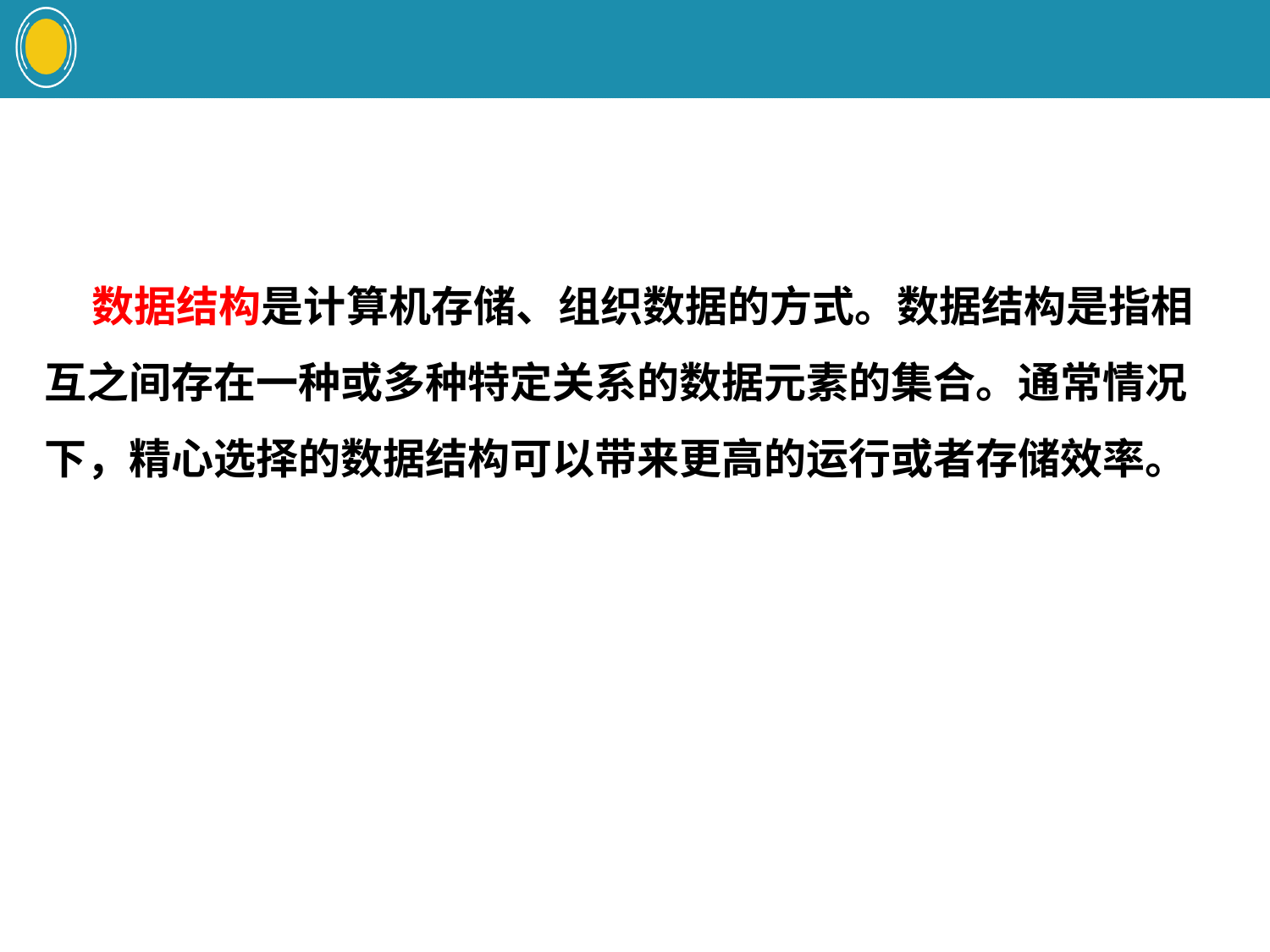

#
    数据结构是计算机存储、组织数据的方式。数据结构是指相互之间存在一种或多种特定关系的数据元素的集合。通常情况下，精心选择的数据结构可以带来更高的运行或者存储效率。